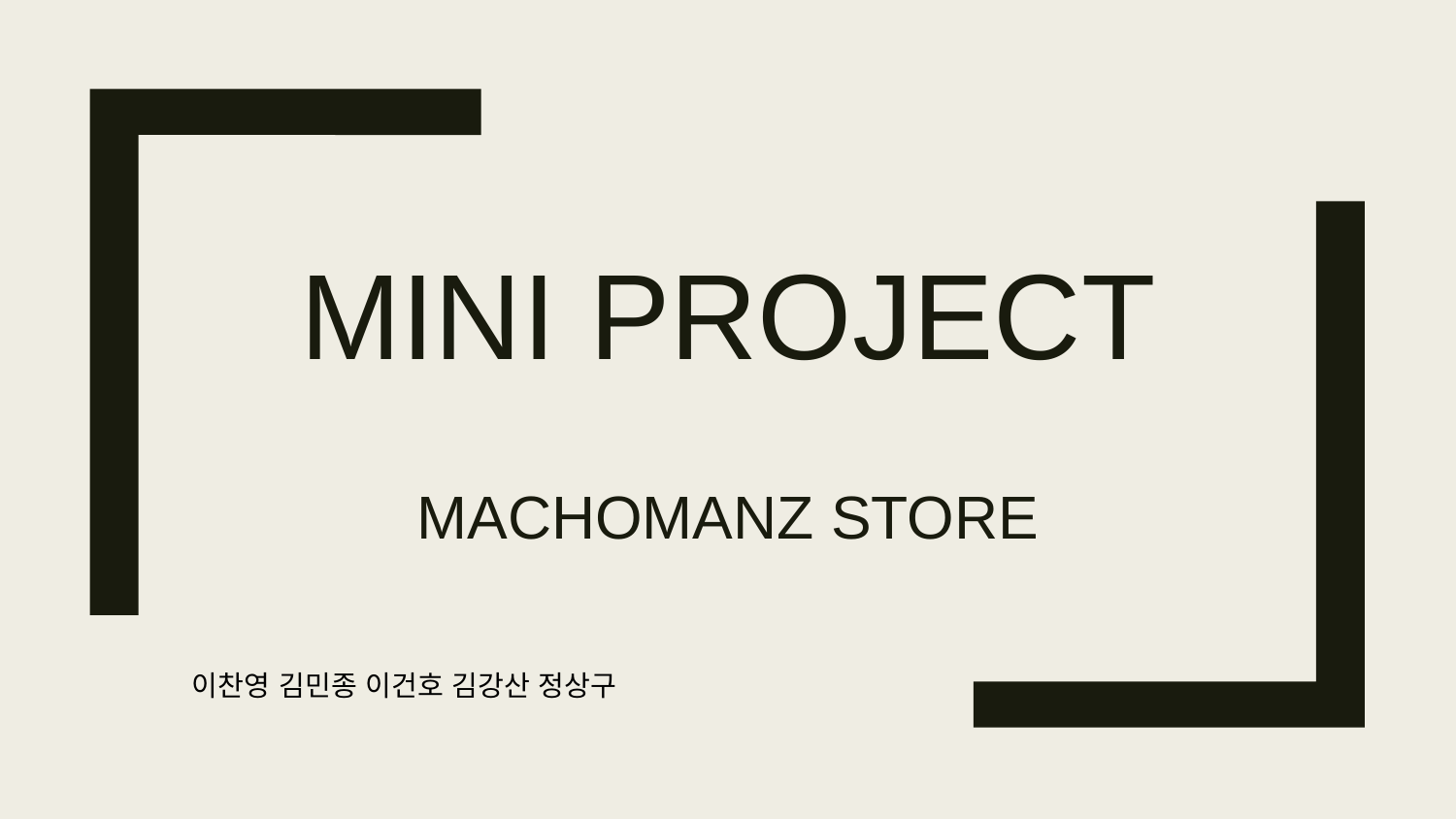

# MINI PROJECT

MACHOMANZ STORE
이찬영 김민종 이건호 김강산 정상구